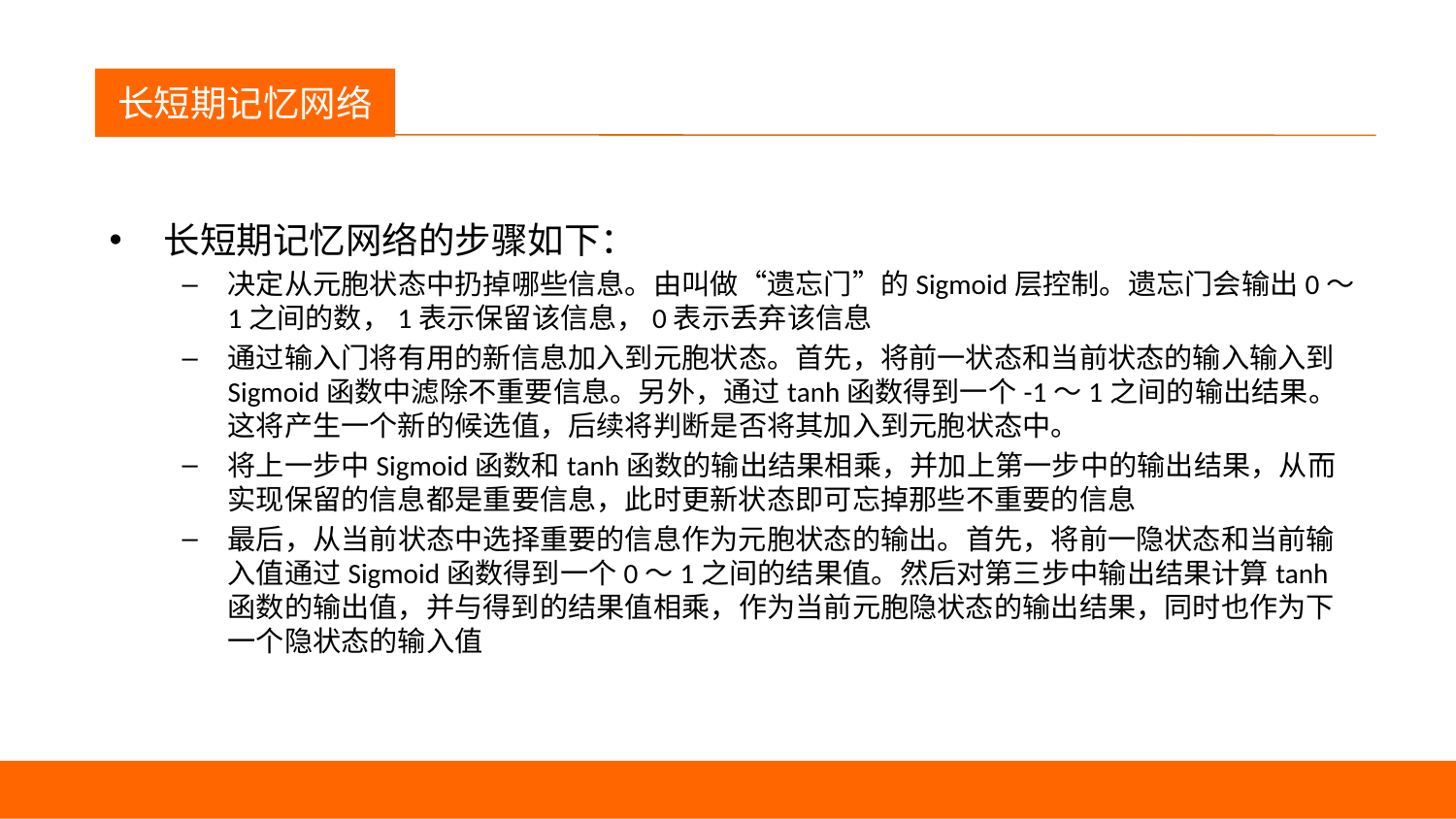

议程
长短期记忆网络

长短期记忆网络的步骤如下：
决定从元胞状态中扔掉哪些信息。由叫做“遗忘门”的Sigmoid层控制。遗忘门会输出0～1之间的数，1表示保留该信息，0表示丢弃该信息
通过输入门将有用的新信息加入到元胞状态。首先，将前一状态和当前状态的输入输入到Sigmoid函数中滤除不重要信息。另外，通过tanh函数得到一个-1〜1之间的输出结果。这将产生一个新的候选值，后续将判断是否将其加入到元胞状态中。
将上一步中Sigmoid函数和tanh函数的输出结果相乘，并加上第一步中的输出结果，从而实现保留的信息都是重要信息，此时更新状态即可忘掉那些不重要的信息
最后，从当前状态中选择重要的信息作为元胞状态的输出。首先，将前一隐状态和当前输入值通过Sigmoid函数得到一个0〜1之间的结果值。然后对第三步中输出结果计算tanh函数的输出值，并与得到的结果值相乘，作为当前元胞隐状态的输出结果，同时也作为下一个隐状态的输入值